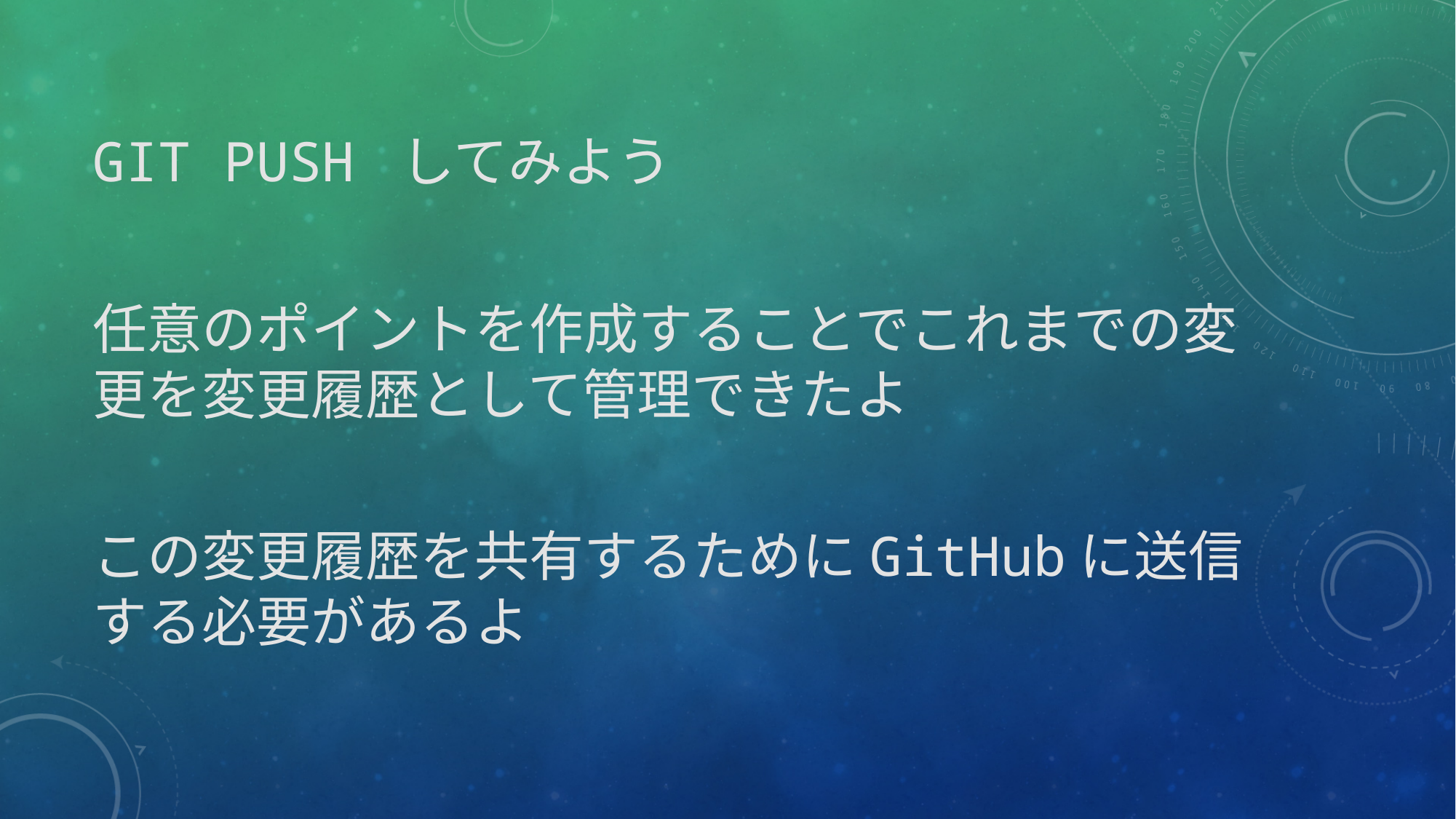

# git push してみよう
任意のポイントを作成することでこれまでの変更を変更履歴として管理できたよ

この変更履歴を共有するためにGitHubに送信する必要があるよ